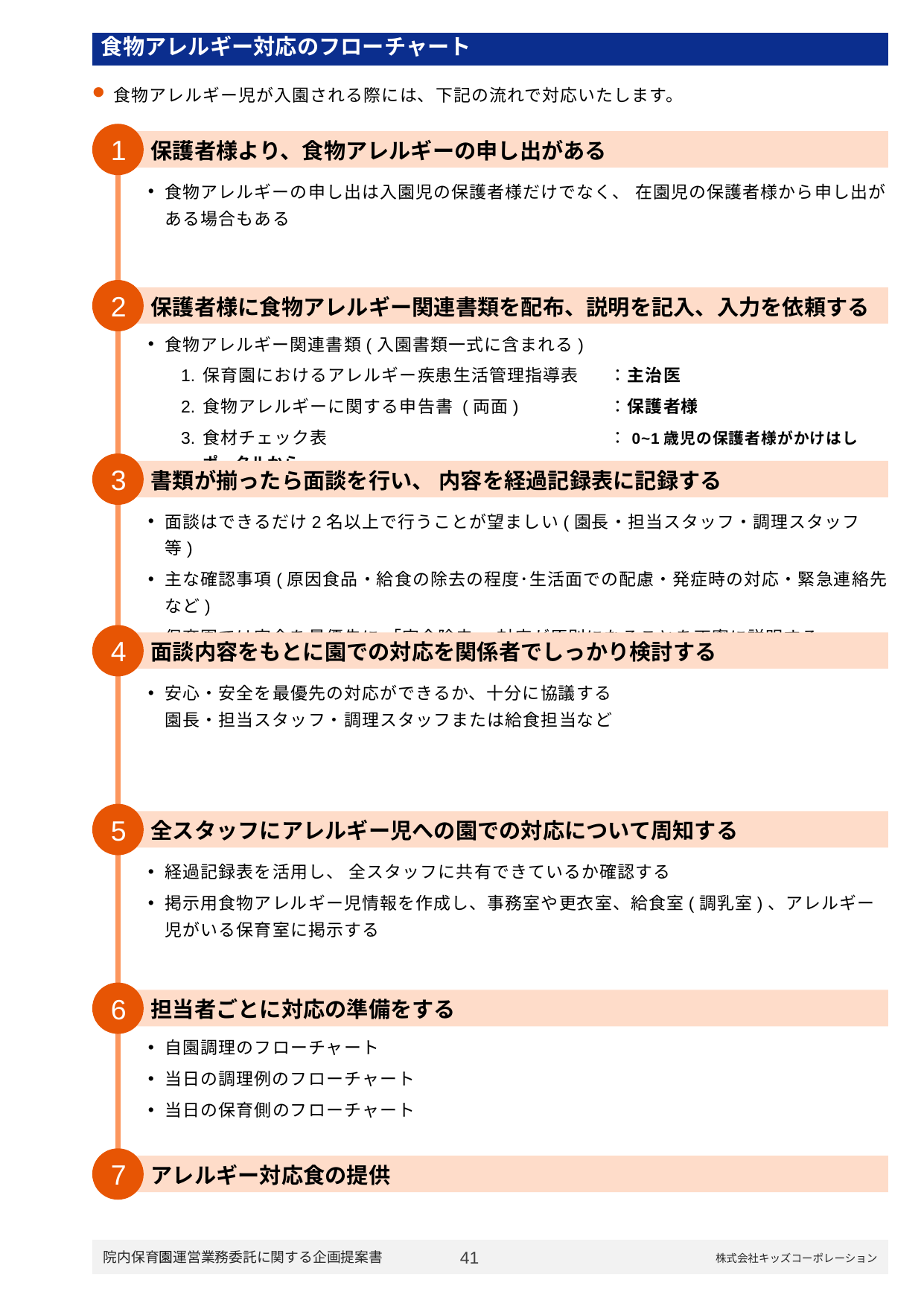

| 食物アレルギー対応のフローチャート |
| --- |
食物アレルギー児が入園される際には、下記の流れで対応いたします。
1
保護者様より、食物アレルギーの申し出がある
食物アレルギーの申し出は入園児の保護者様だけでなく、 在園児の保護者様から申し出がある場合もある
2
保護者様に食物アレルギー関連書類を配布、説明を記入、入力を依頼する
食物アレルギー関連書類(入園書類一式に含まれる)
保育園におけるアレルギー疾患生活管理指導表	：主治医
食物アレルギーに関する申告書 (両面)	：保護者様
食材チェック表	：0~1歳児の保護者様がかけはしポータルから
3
書類が揃ったら面談を行い、 内容を経過記録表に記録する
面談はできるだけ2名以上で行うことが望ましい(園長・担当スタッフ・調理スタッフ等)
主な確認事項(原因食品・給食の除去の程度･生活面での配慮・発症時の対応・緊急連絡先など)
保育園では安全を最優先に 「完全除去」 対応が原則になることを丁寧に説明する
4
面談内容をもとに園での対応を関係者でしっかり検討する
安心・安全を最優先の対応ができるか、十分に協議する
園長・担当スタッフ・調理スタッフまたは給食担当など
5
全スタッフにアレルギー児への園での対応について周知する
経過記録表を活用し、 全スタッフに共有できているか確認する
掲示用食物アレルギー児情報を作成し、事務室や更衣室、給食室(調乳室)、アレルギー児がいる保育室に掲示する

6
担当者ごとに対応の準備をする
自園調理のフローチャート
当日の調理例のフローチャート
当日の保育側のフローチャート
7
アレルギー対応食の提供
41